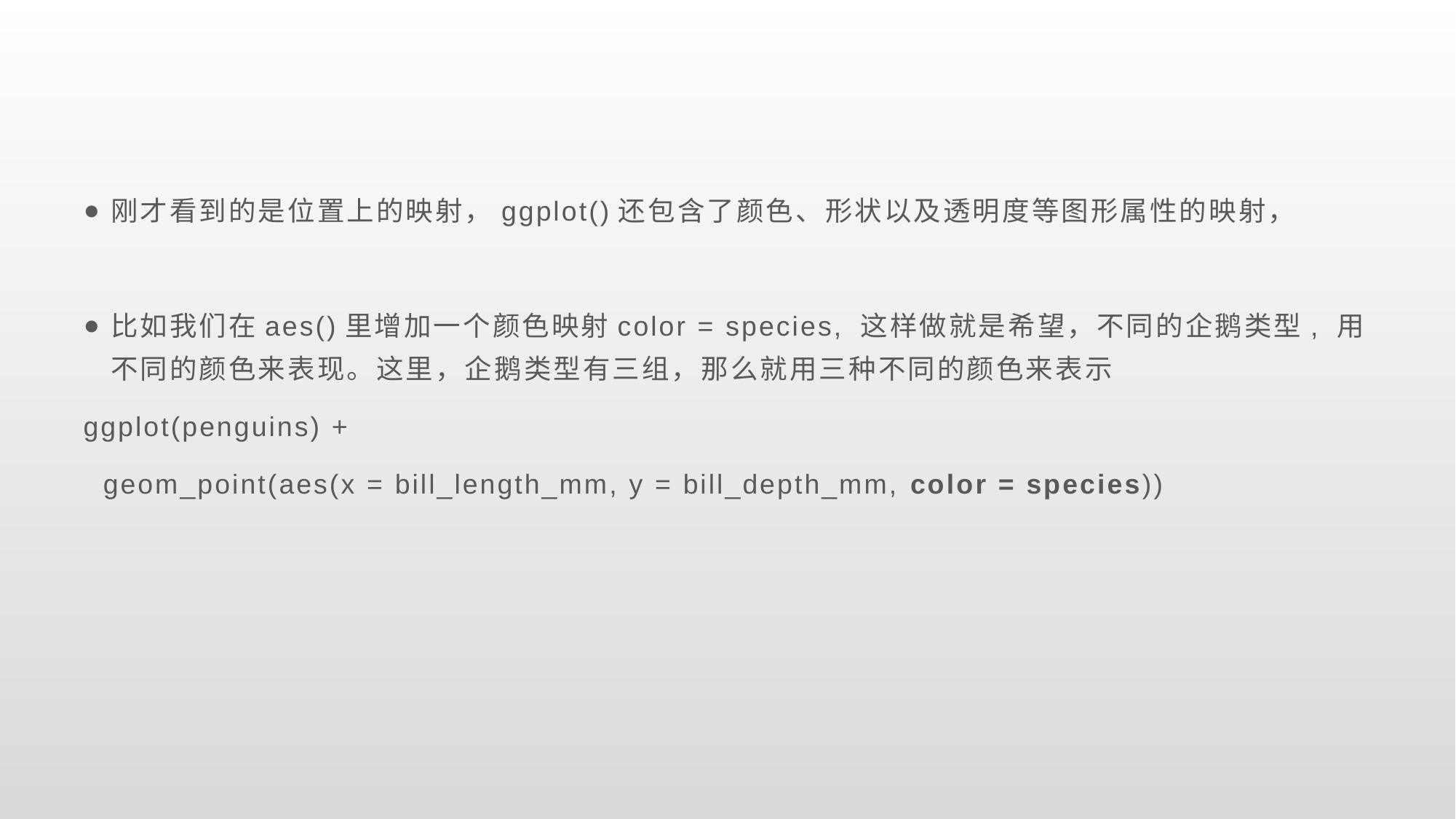

#
刚才看到的是位置上的映射，ggplot()还包含了颜色、形状以及透明度等图形属性的映射，

比如我们在aes()里增加一个颜色映射color = species, 这样做就是希望，不同的企鹅类型, 用不同的颜色来表现。这里，企鹅类型有三组，那么就用三种不同的颜色来表示
ggplot(penguins) +
  geom_point(aes(x = bill_length_mm, y = bill_depth_mm, color = species))